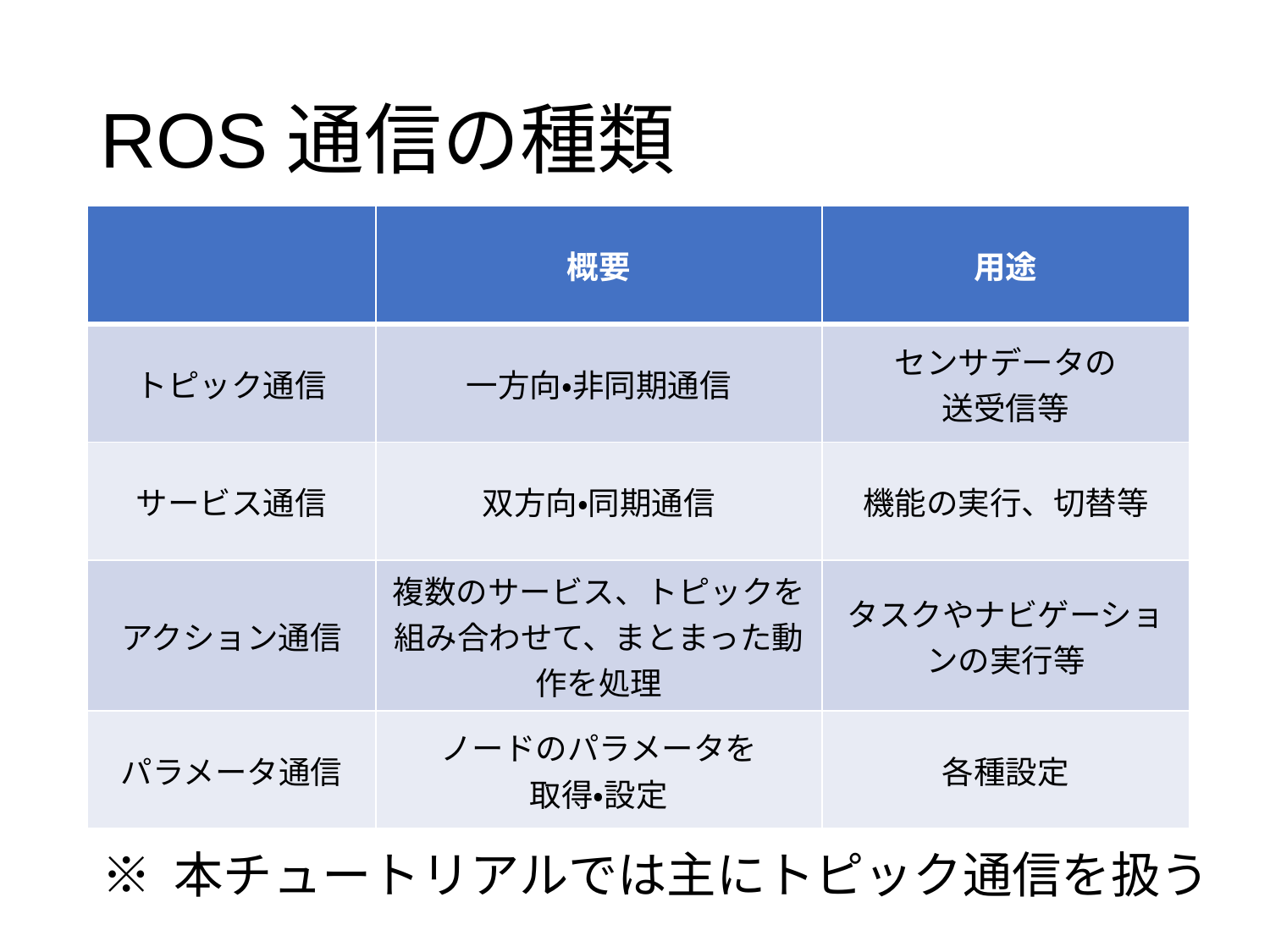

# ROS通信の種類
|  | 概要 | 用途 |
| --- | --- | --- |
| トピック通信 | 一方向・非同期通信 | センサデータの 送受信等 |
| サービス通信 | 双方向・同期通信 | 機能の実行、切替等 |
| アクション通信 | 複数のサービス、トピックを組み合わせて、まとまった動作を処理 | タスクやナビゲーションの実行等 |
| パラメータ通信 | ノードのパラメータを 取得・設定 | 各種設定 |
※ 本チュートリアルでは主にトピック通信を扱う